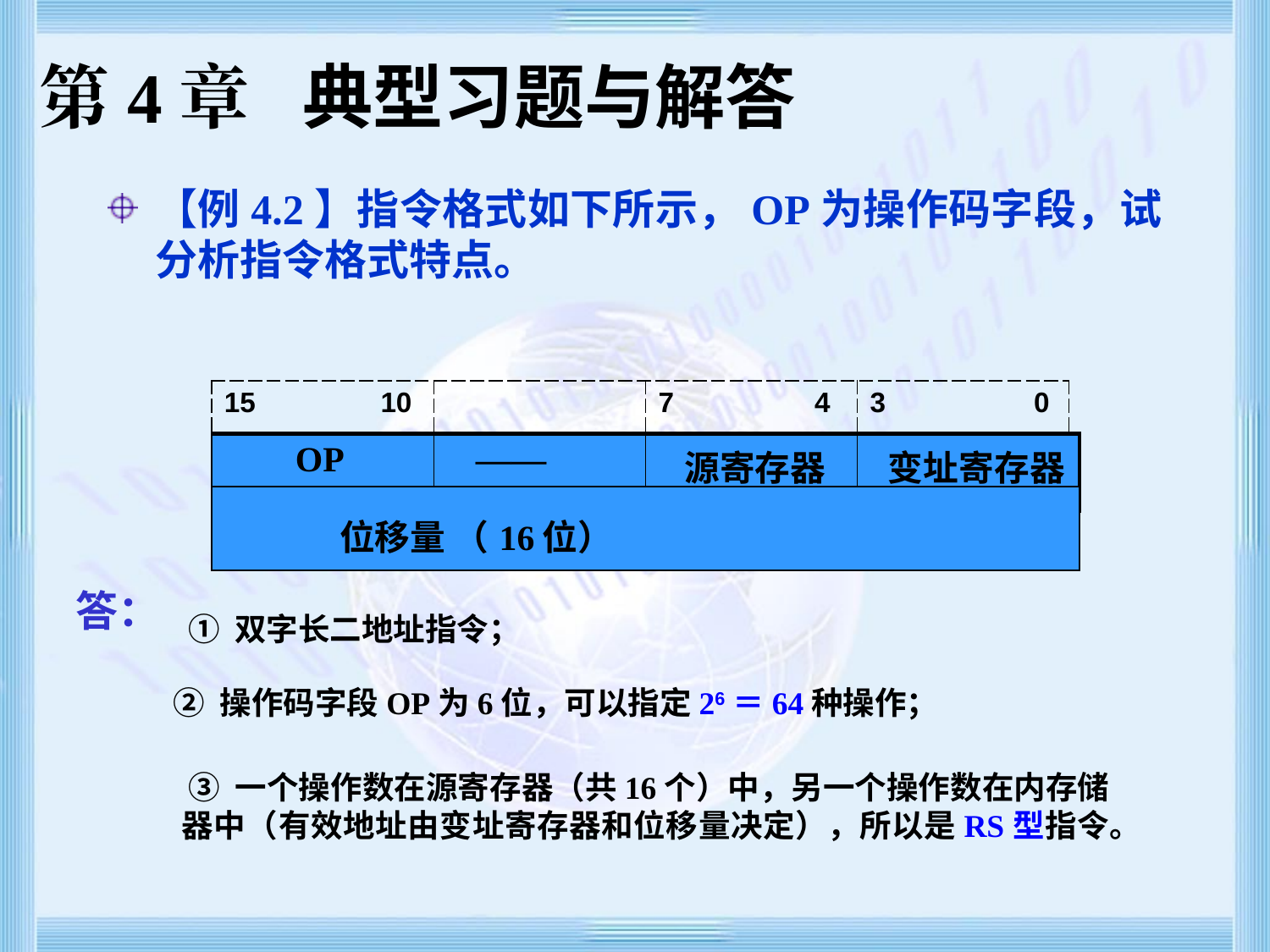

【例4.2】指令格式如下所示，OP为操作码字段，试分析指令格式特点。

第4章   典型习题与解答
| 15 10 |  | 7 4 | 3 0 |
| --- | --- | --- | --- |
| OP | —— | 源寄存器 | 变址寄存器 |
| --- | --- | --- | --- |
| 位移量 （16位） |
| --- |
答：
 ① 双字长二地址指令；

  ② 操作码字段OP为6位，可以指定26＝64种操作；
 ③ 一个操作数在源寄存器（共16个）中，另一个操作数在内存储器中（有效地址由变址寄存器和位移量决定），所以是RS型指令。

95